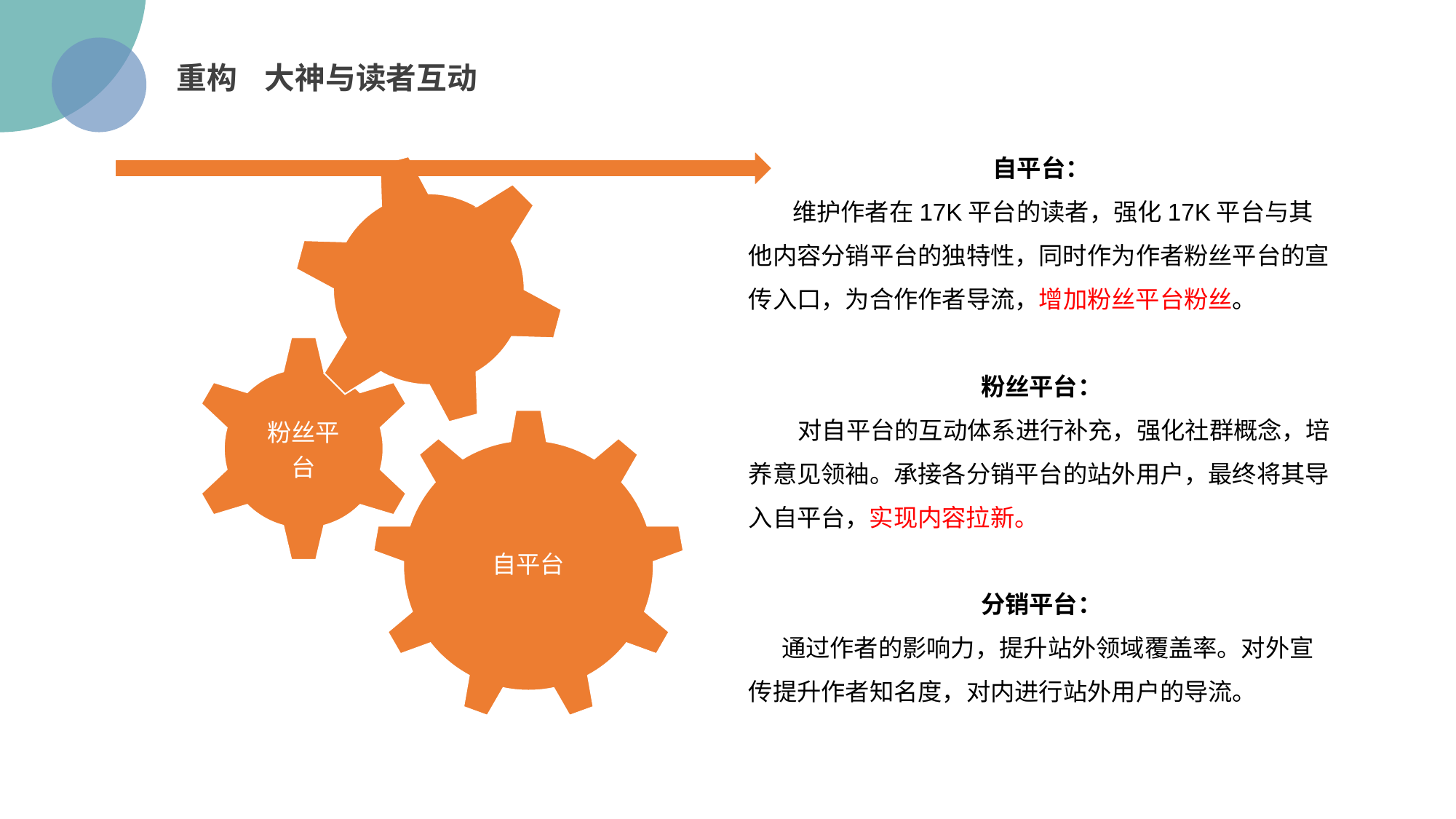

重构    大神与读者互动
自平台：
       维护作者在17K平台的读者，强化17K平台与其他内容分销平台的独特性，同时作为作者粉丝平台的宣传入口，为合作作者导流，增加粉丝平台粉丝。

粉丝平台：
        对自平台的互动体系进行补充，强化社群概念，培养意见领袖。承接各分销平台的站外用户，最终将其导入自平台，实现内容拉新。

分销平台：
     通过作者的影响力，提升站外领域覆盖率。对外宣传提升作者知名度，对内进行站外用户的导流。
自平台
粉丝平台
分销平台